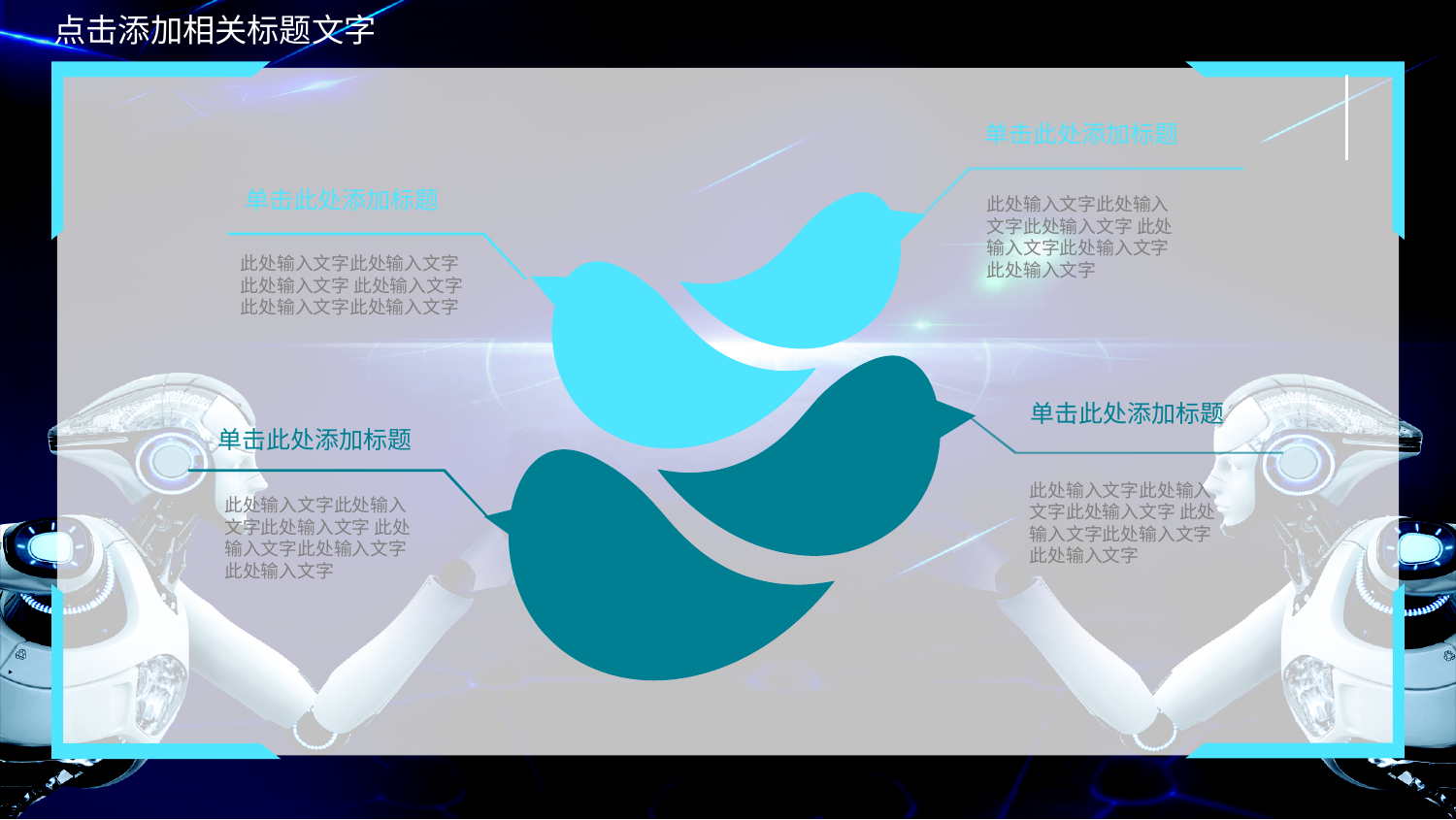

单击此处添加标题

单击此处添加标题
此处输入文字此处输入文字此处输入文字 此处输入文字此处输入文字此处输入文字

此处输入文字此处输入文字此处输入文字 此处输入文字此处输入文字此处输入文字

单击此处添加标题
单击此处添加标题

此处输入文字此处输入文字此处输入文字 此处输入文字此处输入文字此处输入文字

此处输入文字此处输入文字此处输入文字 此处输入文字此处输入文字此处输入文字